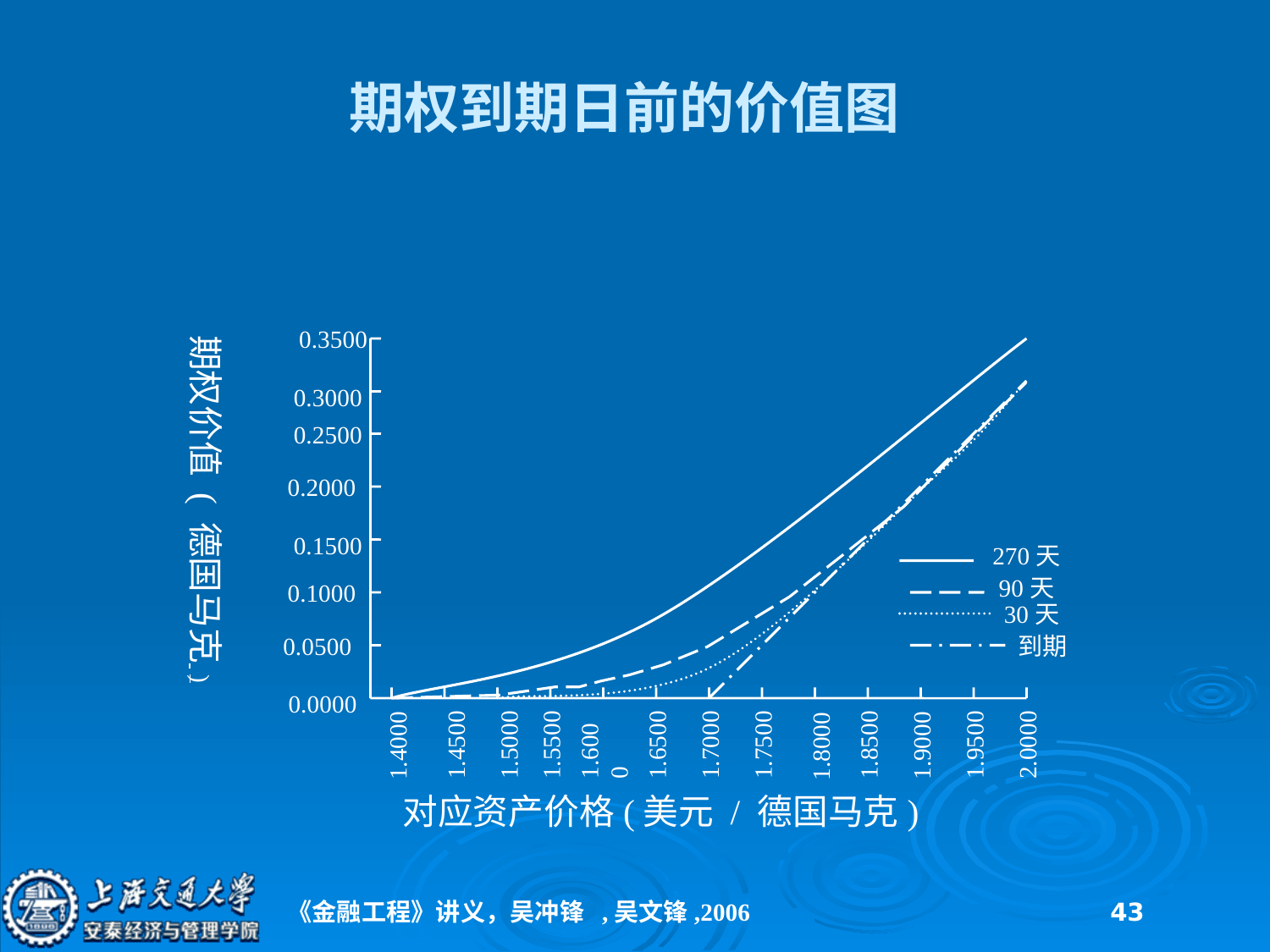

# 期权到期日前的价值图
0.3500
期权价值 ( 德国马克 )

0.3000

0.2500

0.2000

0.1500
270天

90天
0.1000

30天

0.0500
到期

0.0000

1.4500
1.5000
1.5500
1.6000
1.6500
1.7000
1.7500
1.8500
1.9500
2.0000
1.9000
1.8000
1.4000
对应资产价格(美元 / 德国马克)